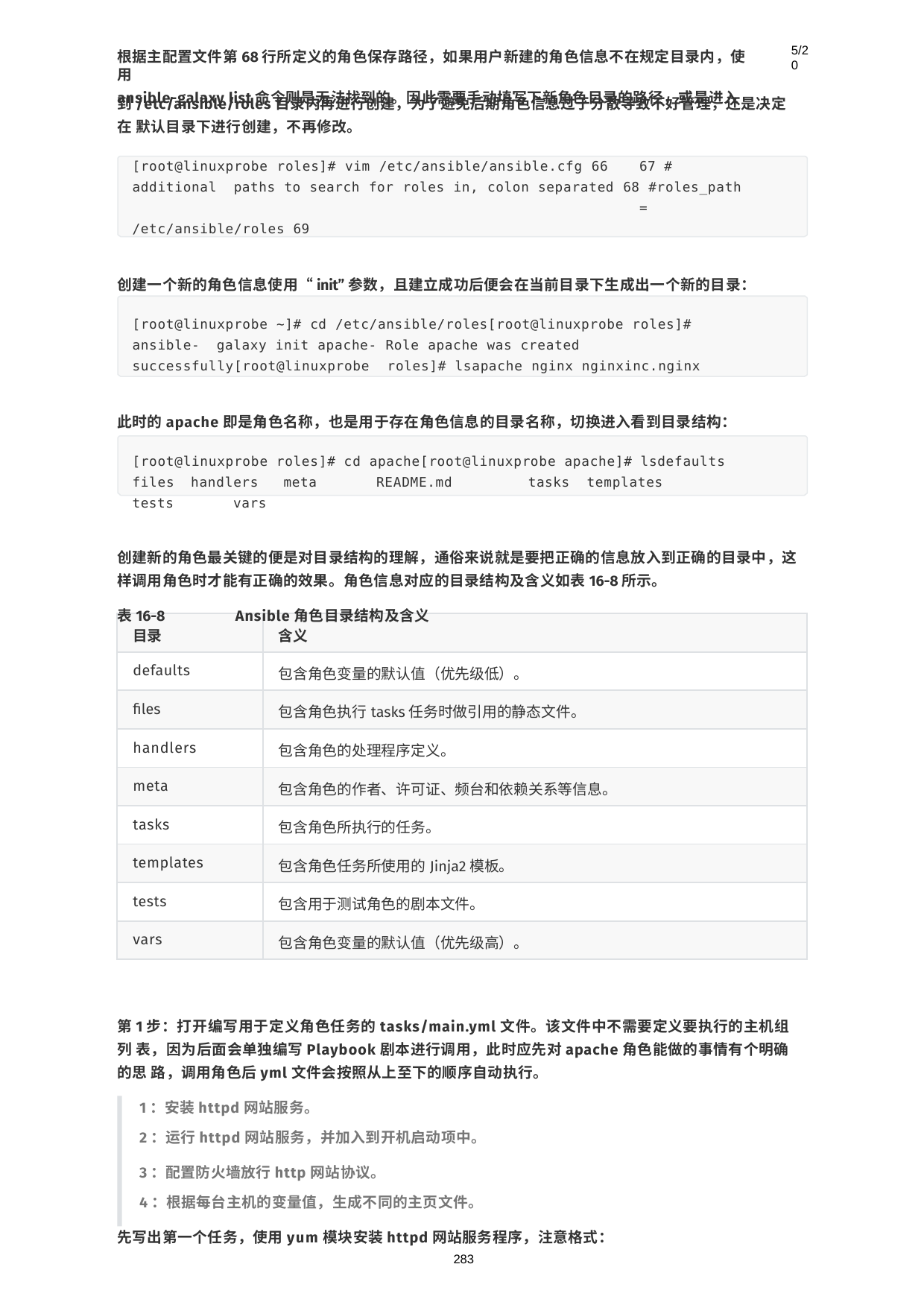

5/20
根据主配置文件第68行所定义的角色保存路径，如果用户新建的角色信息不在规定目录内，使用
ansible-galaxy list命令则是无法找到的。因此需要手动填写下新角色目录的路径，或是进入
到/etc/ansible/roles目录内再进行创建，为了避免后期角色信息过于分散导致不好管理，还是决定在 默认目录下进行创建，不再修改。

[root@linuxprobe roles]# vim /etc/ansible/ansible.cfg 66	67 # additional  paths to search for roles in, colon separated 68 #roles_path	=
/etc/ansible/roles 69

创建一个新的角色信息使用“init”参数，且建立成功后便会在当前目录下生成出一个新的目录：

[root@linuxprobe ~]# cd /etc/ansible/roles[root@linuxprobe roles]# ansible-  galaxy init apache- Role apache was created successfully[root@linuxprobe  roles]# lsapache nginx nginxinc.nginx

此时的apache即是角色名称，也是用于存在角色信息的目录名称，切换进入看到目录结构：

[root@linuxprobe roles]# cd apache[root@linuxprobe apache]# lsdefaults	files  handlers	meta	README.md	tasks	templates	tests	vars

创建新的角色最关键的便是对目录结构的理解，通俗来说就是要把正确的信息放入到正确的目录中，这 样调用角色时才能有正确的效果。角色信息对应的目录结构及含义如表16-8所示。
表16-8	Ansible角色目录结构及含义

| 目录 | 含义 |
| --- | --- |
| defaults | 包含角色变量的默认值（优先级低）。 |
| files | 包含角色执行tasks任务时做引用的静态文件。 |
| handlers | 包含角色的处理程序定义。 |
| meta | 包含角色的作者、许可证、频台和依赖关系等信息。 |
| tasks | 包含角色所执行的任务。 |
| templates | 包含角色任务所使用的Jinja2模板。 |
| tests | 包含用于测试角色的剧本文件。 |
| vars | 包含角色变量的默认值（优先级高）。 |
第1步：打开编写用于定义角色任务的tasks/main.yml文件。该文件中不需要定义要执行的主机组列 表，因为后面会单独编写Playbook剧本进行调用，此时应先对apache角色能做的事情有个明确的思 路，调用角色后yml文件会按照从上至下的顺序自动执行。
1：安装httpd网站服务。

2：运行httpd网站服务，并加入到开机启动项中。
3：配置防火墙放行http网站协议。

4：根据每台主机的变量值，生成不同的主页文件。
先写出第一个任务，使用yum模块安装httpd网站服务程序，注意格式：

283